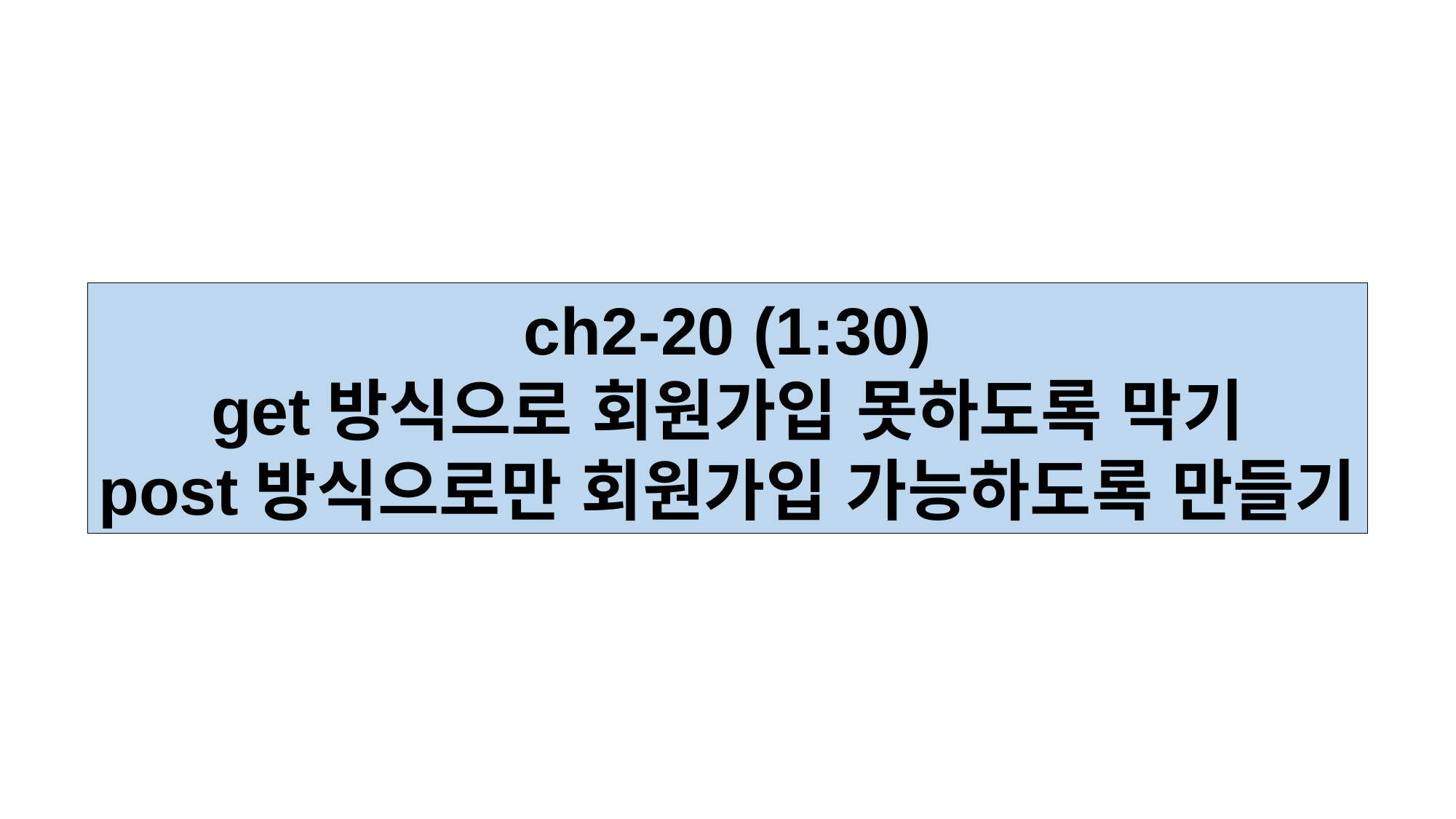

ch2-20 (1:30)
get방식으로 회원가입 못하도록 막기
post방식으로만 회원가입 가능하도록 만들기